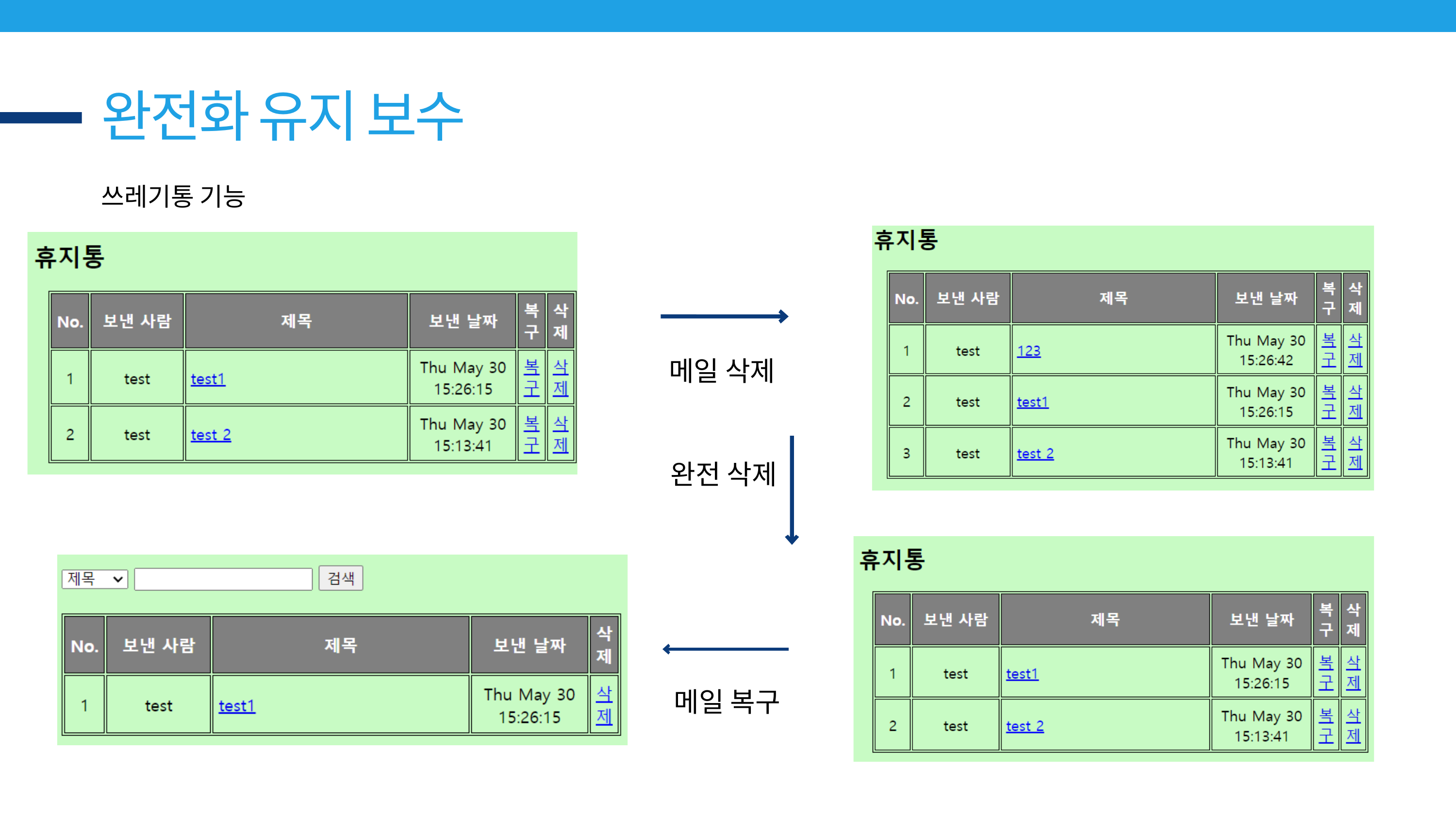

완전화 유지 보수

쓰레기통 기능

메일 삭제

완전 삭제

메일 복구